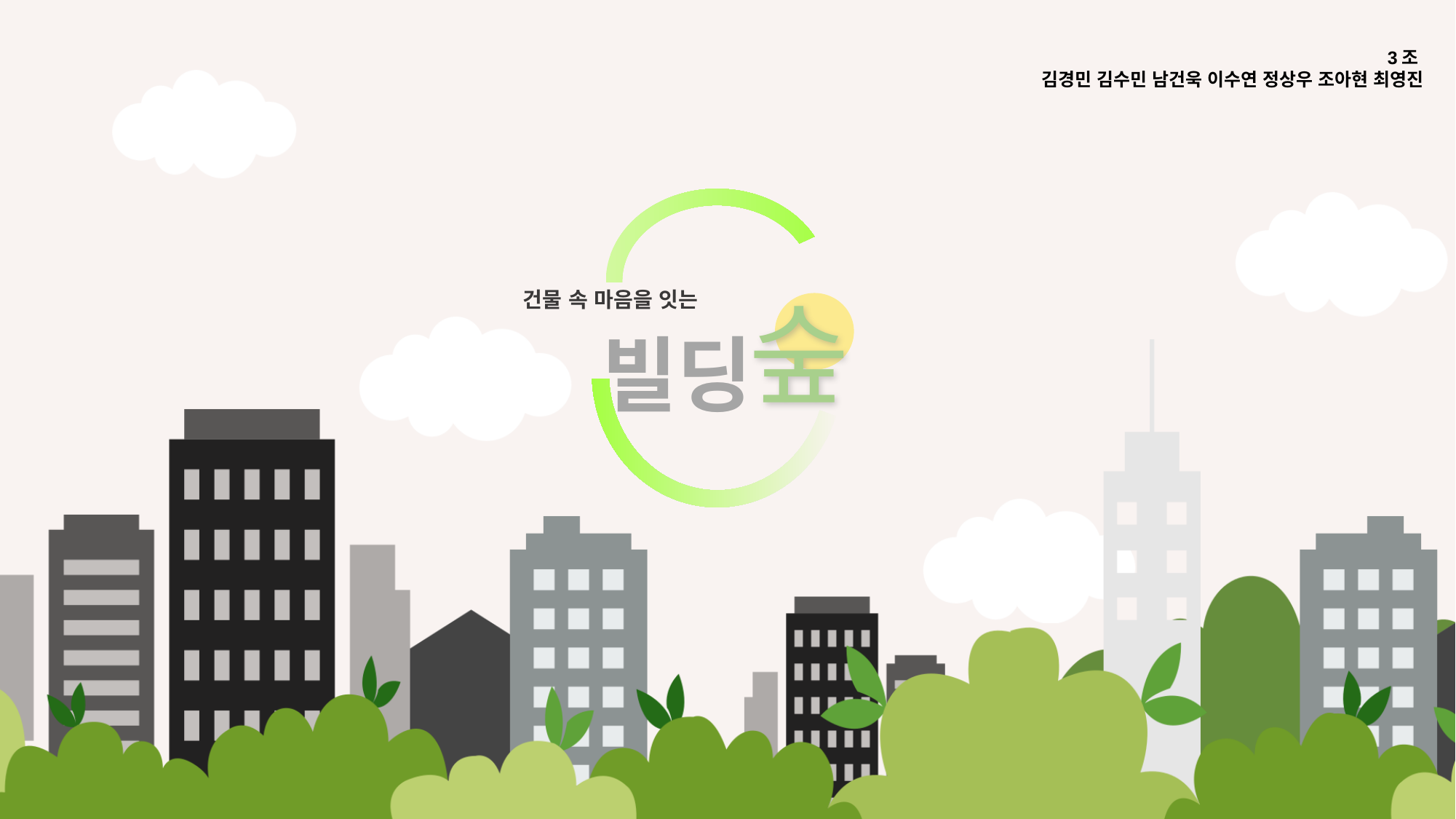

3조
김경민 김수민 남건욱 이수연 정상우 조아현 최영진

건물 속 마음을 잇는
숲

빌딩